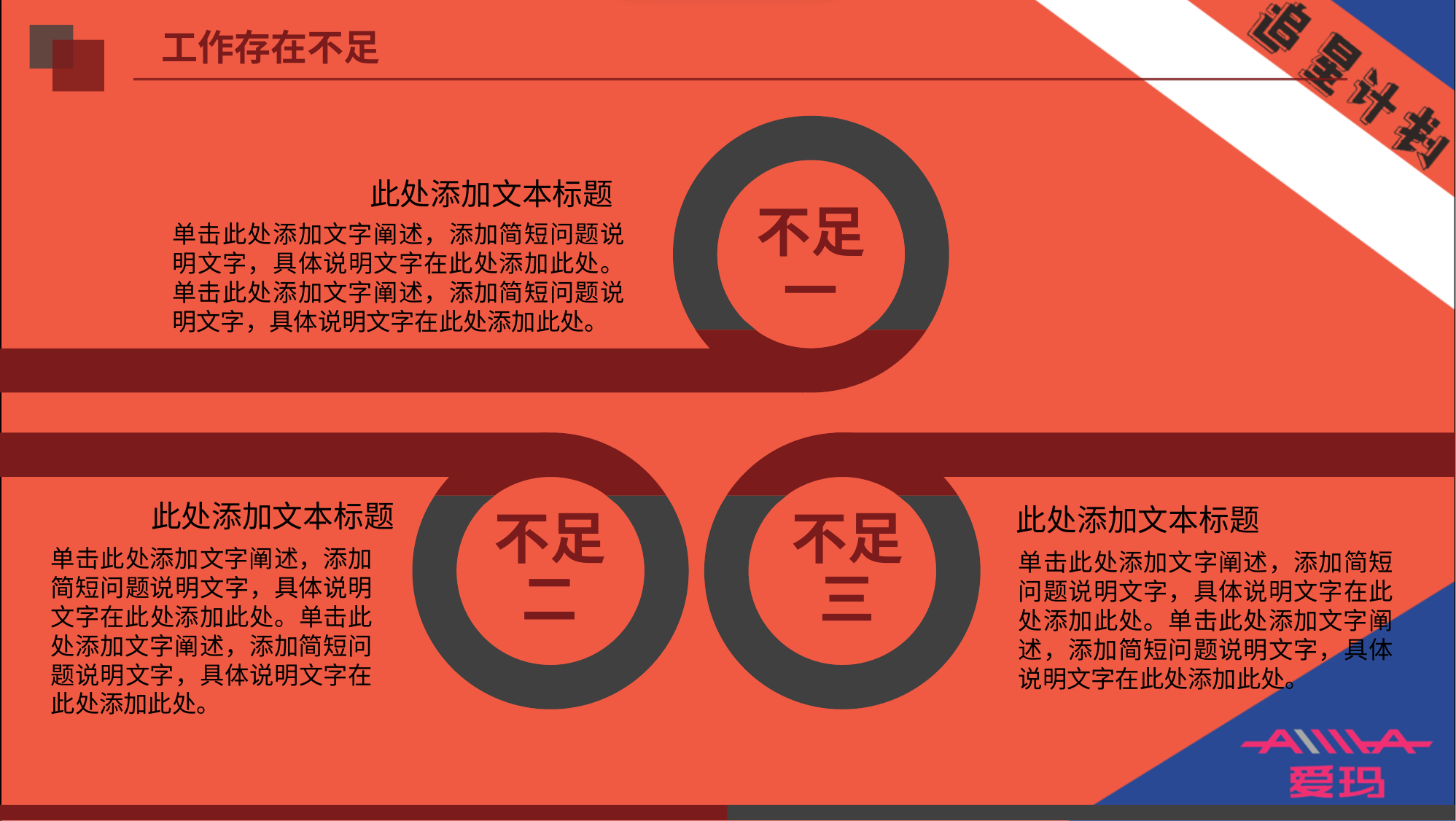

工作存在不足

此处添加文本标题
不足
一
单击此处添加文字阐述，添加简短问题说明文字，具体说明文字在此处添加此处。单击此处添加文字阐述，添加简短问题说明文字，具体说明文字在此处添加此处。

此处添加文本标题
此处添加文本标题
不足
二
不足
三
单击此处添加文字阐述，添加简短问题说明文字，具体说明文字在此处添加此处。单击此处添加文字阐述，添加简短问题说明文字，具体说明文字在此处添加此处。
单击此处添加文字阐述，添加简短问题说明文字，具体说明文字在此处添加此处。单击此处添加文字阐述，添加简短问题说明文字，具体说明文字在此处添加此处。